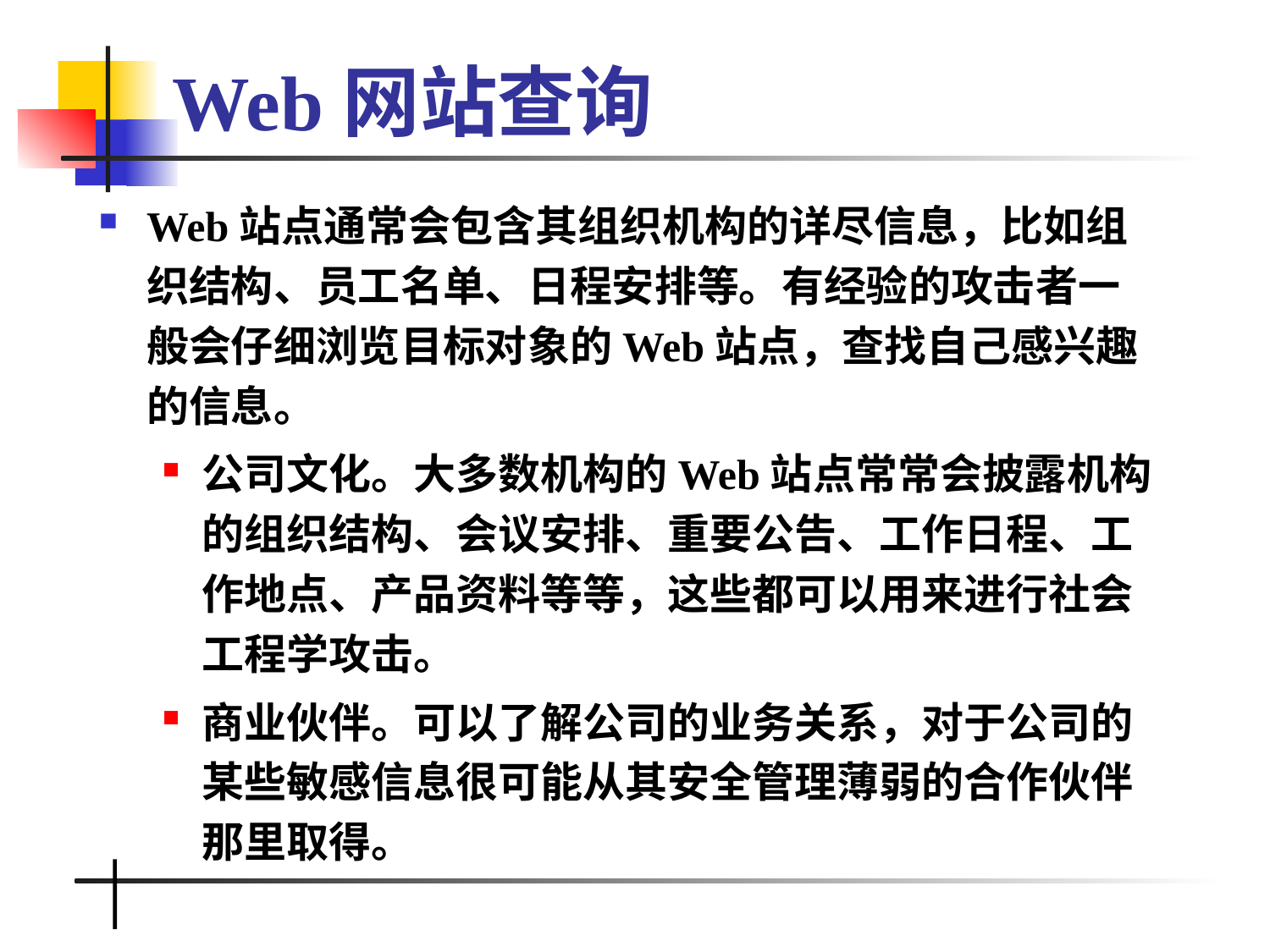

# Web网站查询
Web站点通常会包含其组织机构的详尽信息，比如组织结构、员工名单、日程安排等。有经验的攻击者一般会仔细浏览目标对象的Web站点，查找自己感兴趣的信息。
公司文化。大多数机构的Web站点常常会披露机构的组织结构、会议安排、重要公告、工作日程、工作地点、产品资料等等，这些都可以用来进行社会工程学攻击。
商业伙伴。可以了解公司的业务关系，对于公司的某些敏感信息很可能从其安全管理薄弱的合作伙伴那里取得。